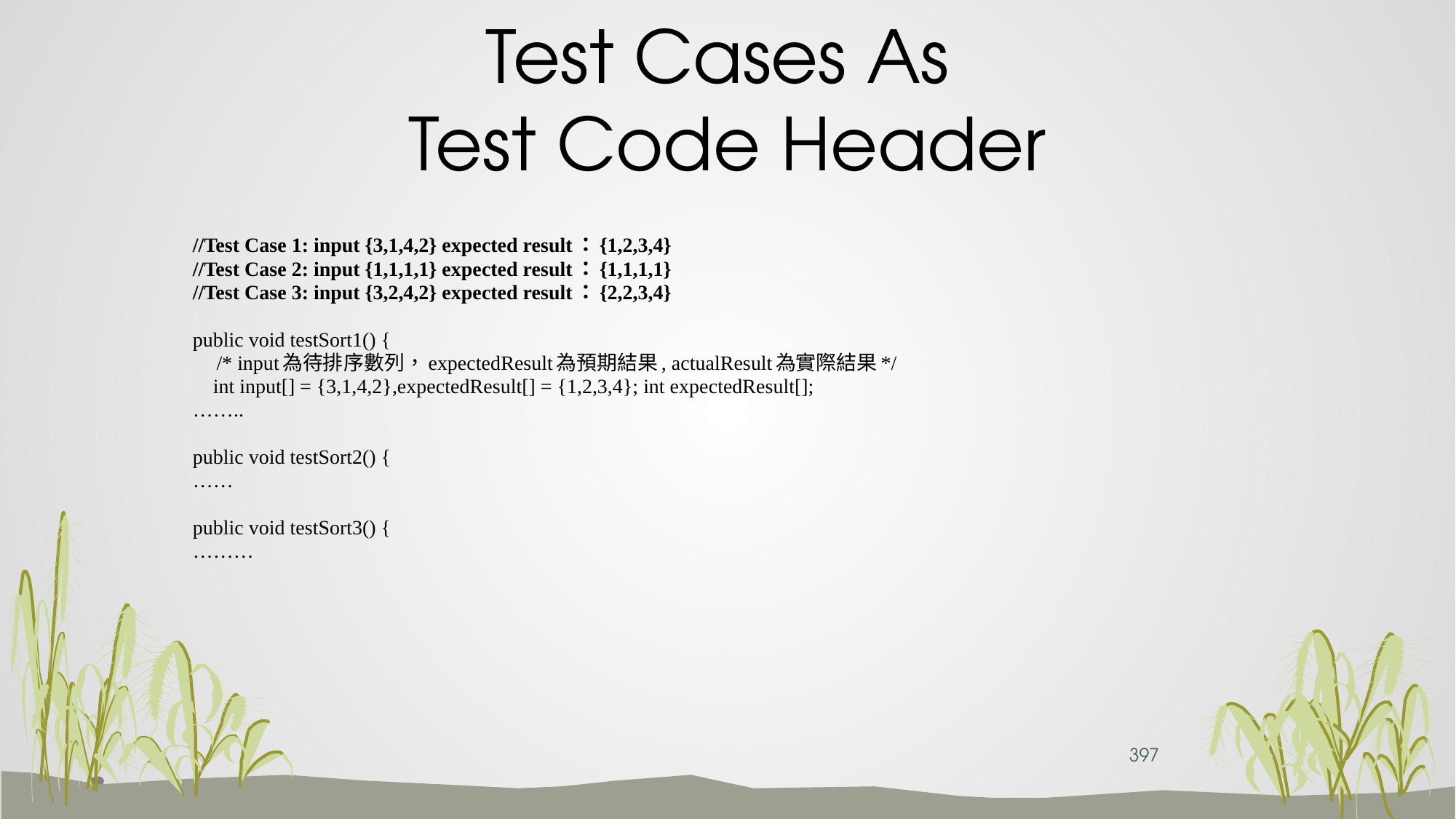

# Test Cases As Test Code Header

//Test Case 1: input {3,1,4,2} expected result：{1,2,3,4}
//Test Case 2: input {1,1,1,1} expected result：{1,1,1,1}
//Test Case 3: input {3,2,4,2} expected result：{2,2,3,4}

public void testSort1() {
　/* input為待排序數列，expectedResult為預期結果, actualResult為實際結果*/
    int input[] = {3,1,4,2},expectedResult[] = {1,2,3,4}; int expectedResult[];
……..

public void testSort2() {
……

public void testSort3() {
………

397